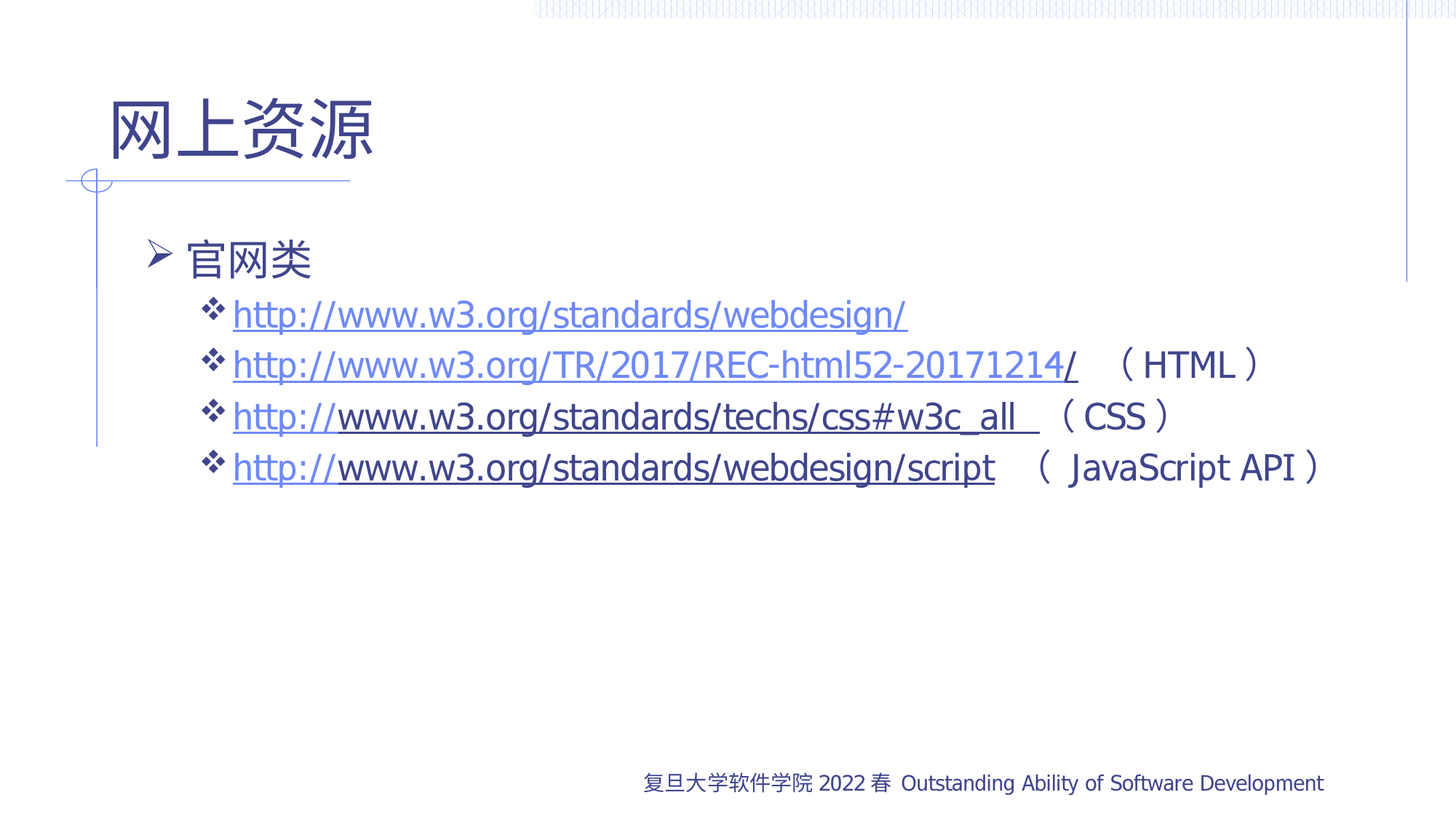

# 网上资源
官网类
http://www.w3.org/standards/webdesign/
http://www.w3.org/TR/2017/REC-html52-20171214/ （HTML）
http://www.w3.org/standards/techs/css#w3c_all  （CSS）
http://www.w3.org/standards/webdesign/script （ JavaScript API）